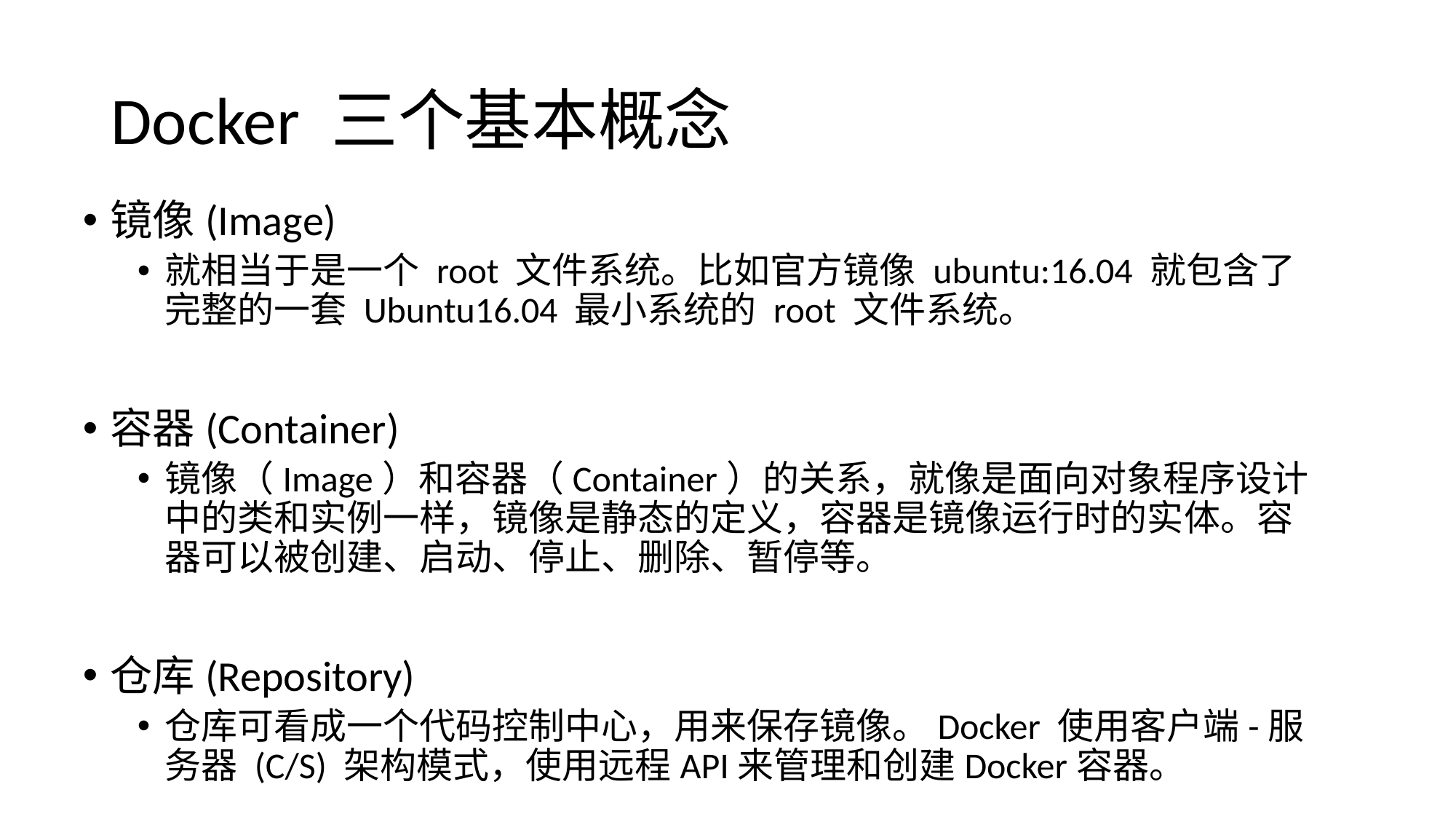

# Docker 三个基本概念
镜像(Image)
就相当于是一个 root 文件系统。比如官方镜像 ubuntu:16.04 就包含了完整的一套 Ubuntu16.04 最小系统的 root 文件系统。

容器(Container)
镜像（Image）和容器（Container）的关系，就像是面向对象程序设计中的类和实例一样，镜像是静态的定义，容器是镜像运行时的实体。容器可以被创建、启动、停止、删除、暂停等。

仓库(Repository)
仓库可看成一个代码控制中心，用来保存镜像。Docker 使用客户端-服务器 (C/S) 架构模式，使用远程API来管理和创建Docker容器。